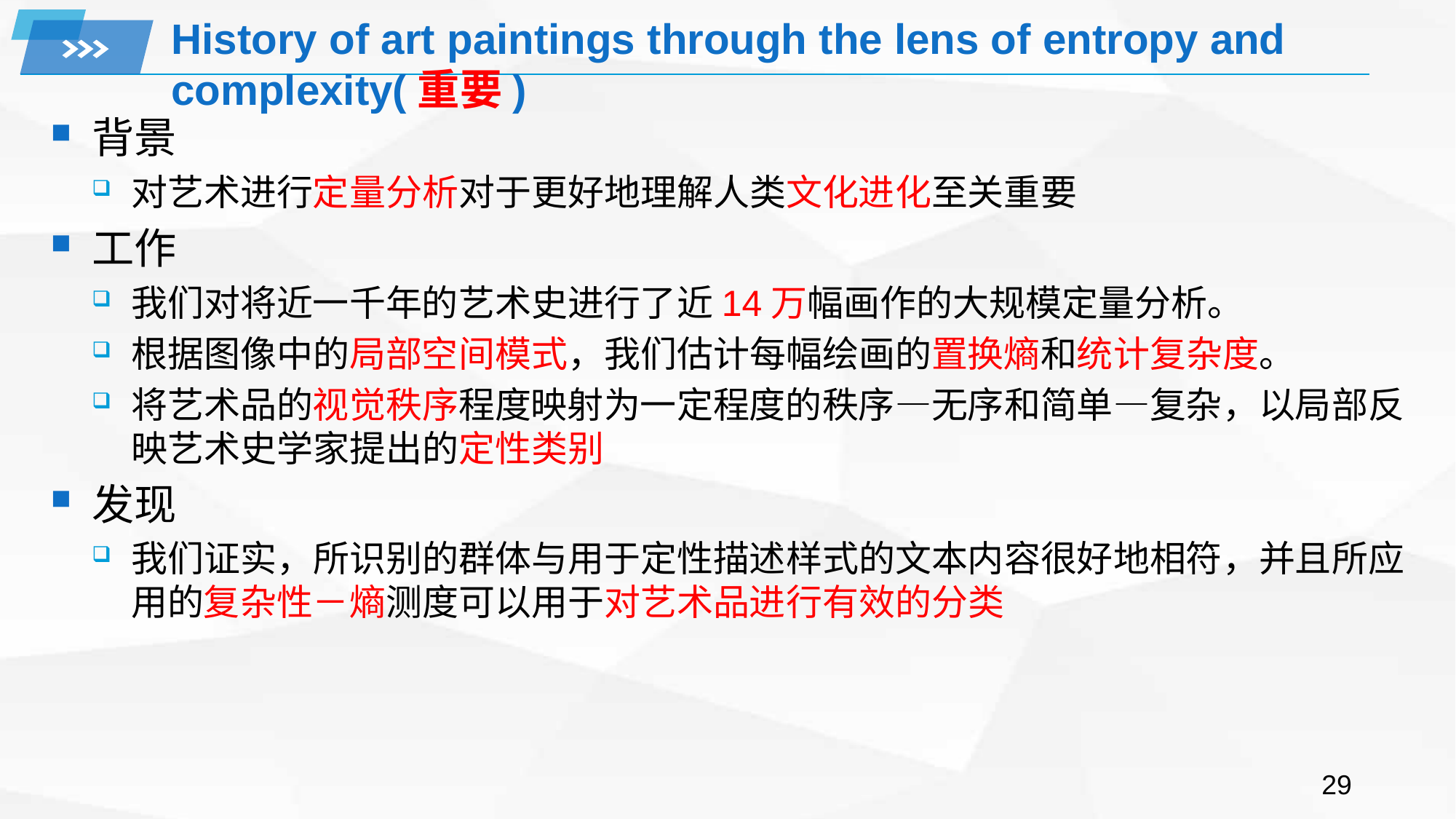

# History of art paintings through the lens of entropy and complexity(重要)
背景
对艺术进行定量分析对于更好地理解人类文化进化至关重要
工作
我们对将近一千年的艺术史进行了近14万幅画作的大规模定量分析。
根据图像中的局部空间模式，我们估计每幅绘画的置换熵和统计复杂度。
将艺术品的视觉秩序程度映射为一定程度的秩序—无序和简单—复杂，以局部反映艺术史学家提出的定性类别
发现
我们证实，所识别的群体与用于定性描述样式的文本内容很好地相符，并且所应用的复杂性－熵测度可以用于对艺术品进行有效的分类